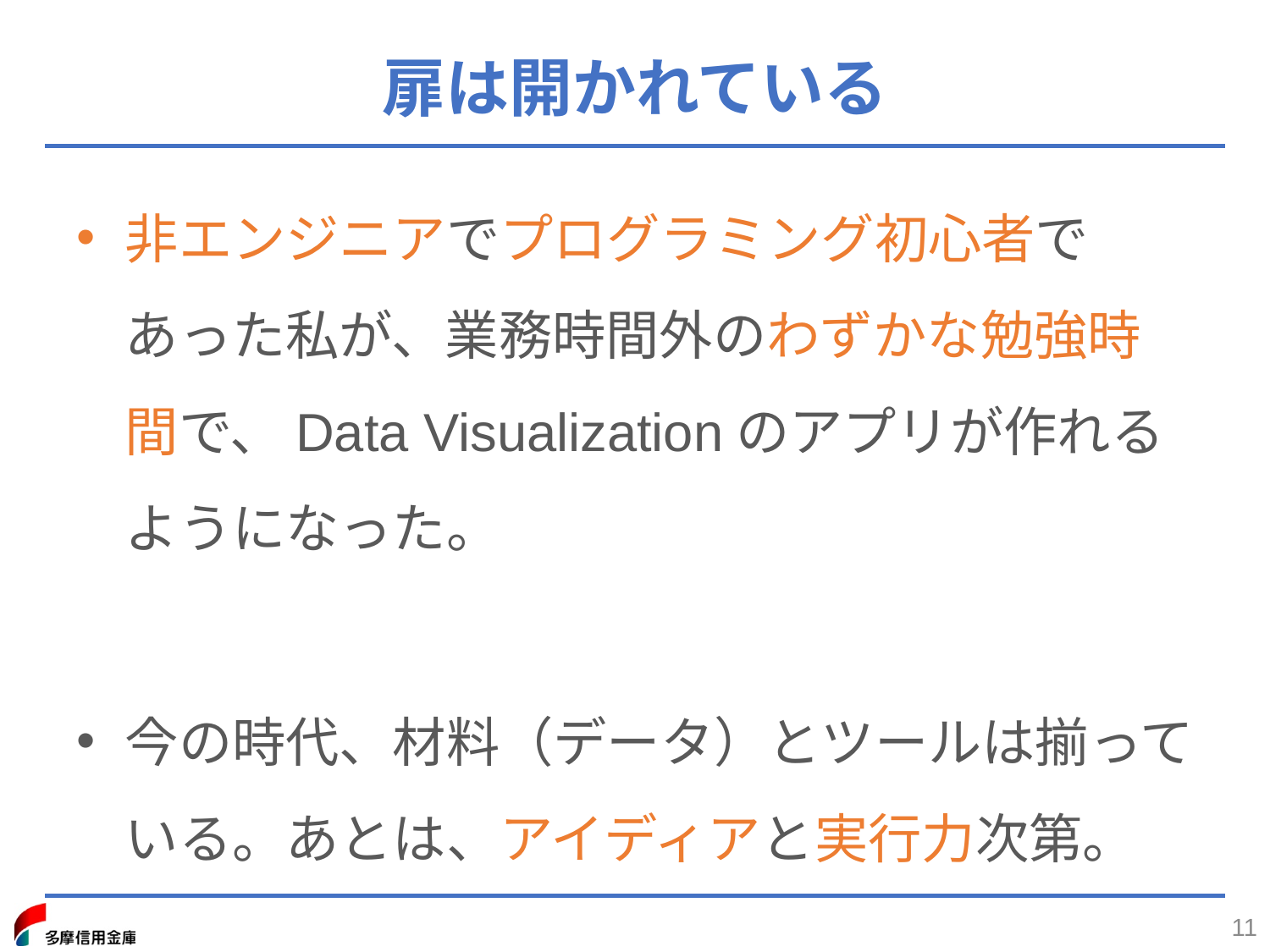

# 扉は開かれている
非エンジニアでプログラミング初心者であった私が、業務時間外のわずかな勉強時間で、Data Visualizationのアプリが作れるようになった。

今の時代、材料（データ）とツールは揃っている。あとは、アイディアと実行力次第。
11